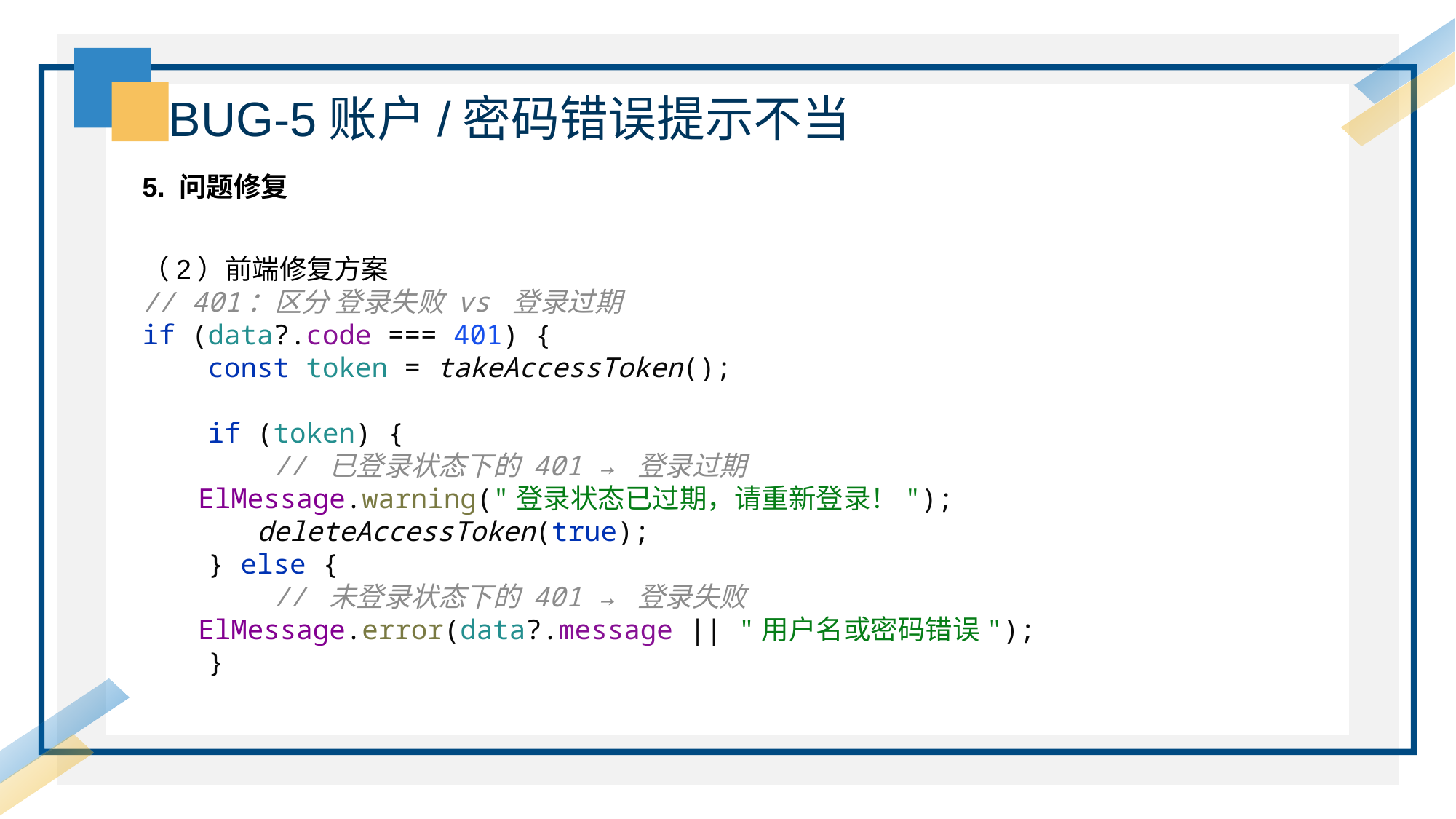

BUG-5账户/密码错误提示不当
5. 问题修复

（2）前端修复方案
// 401：区分 登录失败 vs 登录过期
if (data?.code === 401) {
    const token = takeAccessToken();
    if (token) {
        // 已登录状态下的 401 → 登录过期
        ElMessage.warning("登录状态已过期，请重新登录！");
       deleteAccessToken(true);
    } else {
        // 未登录状态下的 401 → 登录失败
        ElMessage.error(data?.message || "用户名或密码错误");
    }